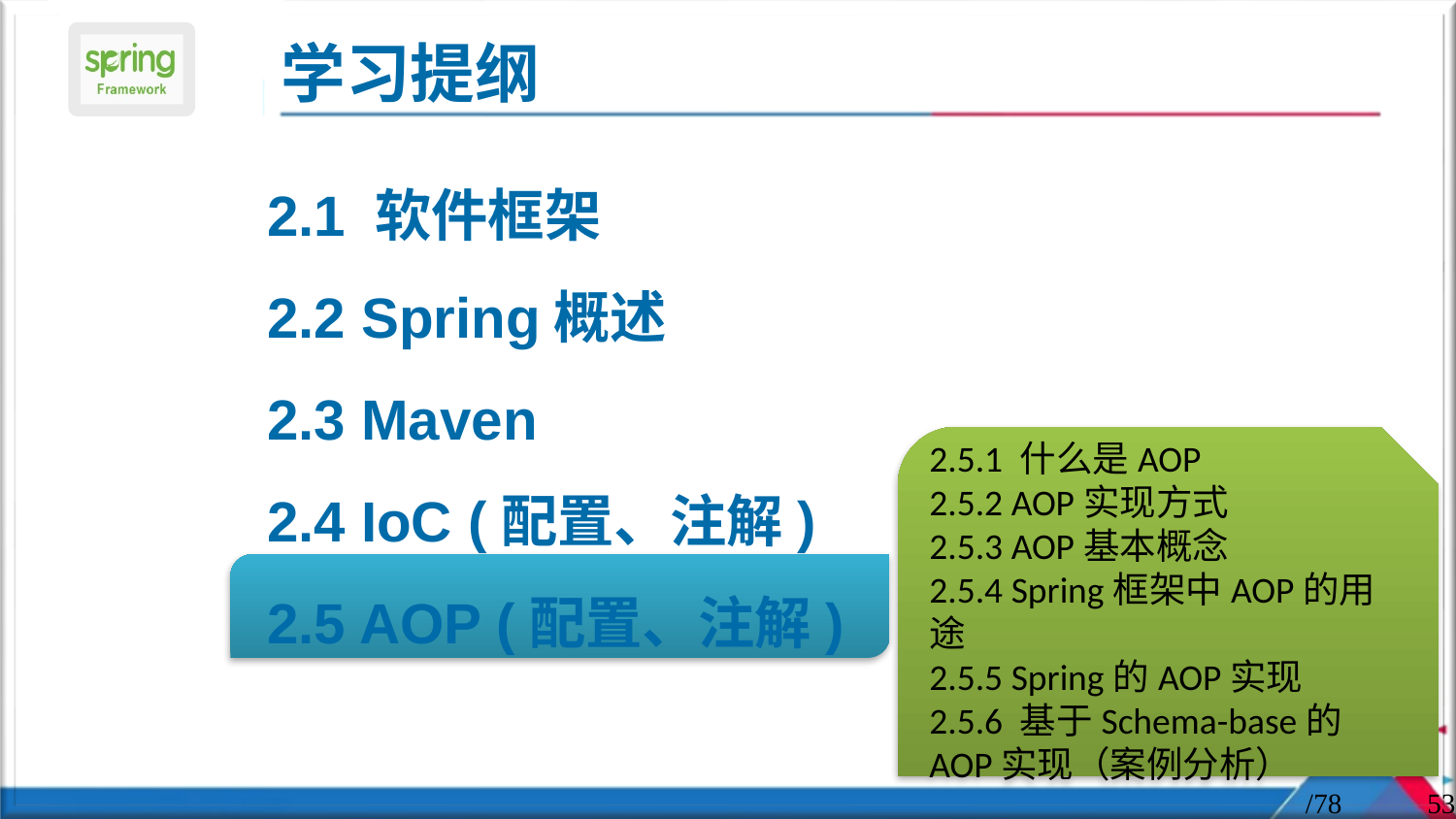

2.1 软件框架
2.2 Spring概述
2.3 Maven
2.4 IoC (配置、注解)
2.5 AOP (配置、注解)

2.5.1 什么是AOP
2.5.2 AOP实现方式
2.5.3 AOP基本概念
2.5.4 Spring框架中AOP的用途
2.5.5 Spring的AOP实现
2.5.6 基于Schema-base的AOP实现（案例分析）

/78
53